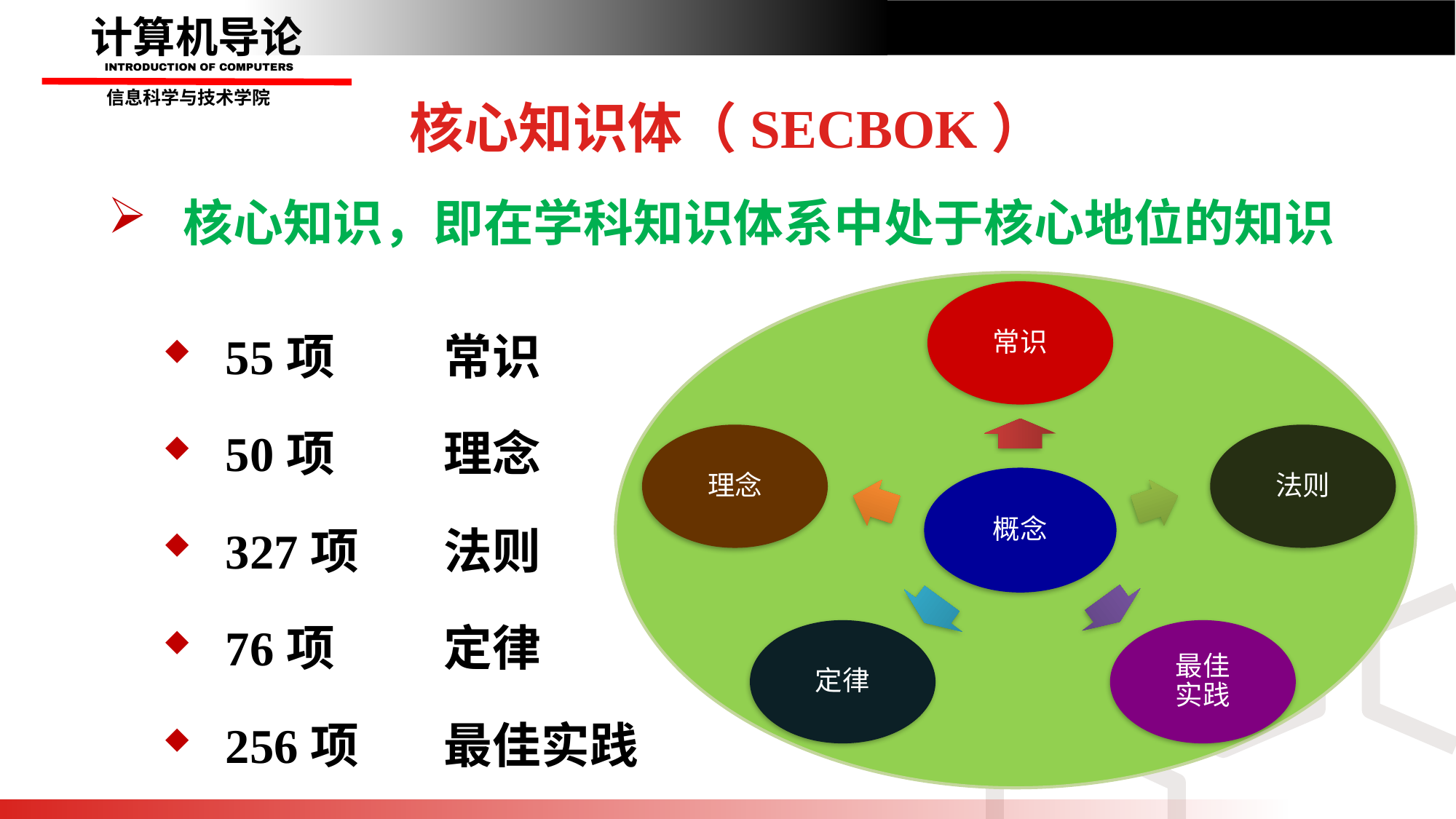

# 核心知识体（SECBOK）
核心知识，即在学科知识体系中处于核心地位的知识
55项 	常识
50项 	理念
327项 	法则
76项 	定律
256项 	最佳实践

常识

理念
法则
概念

定律
最佳
实践